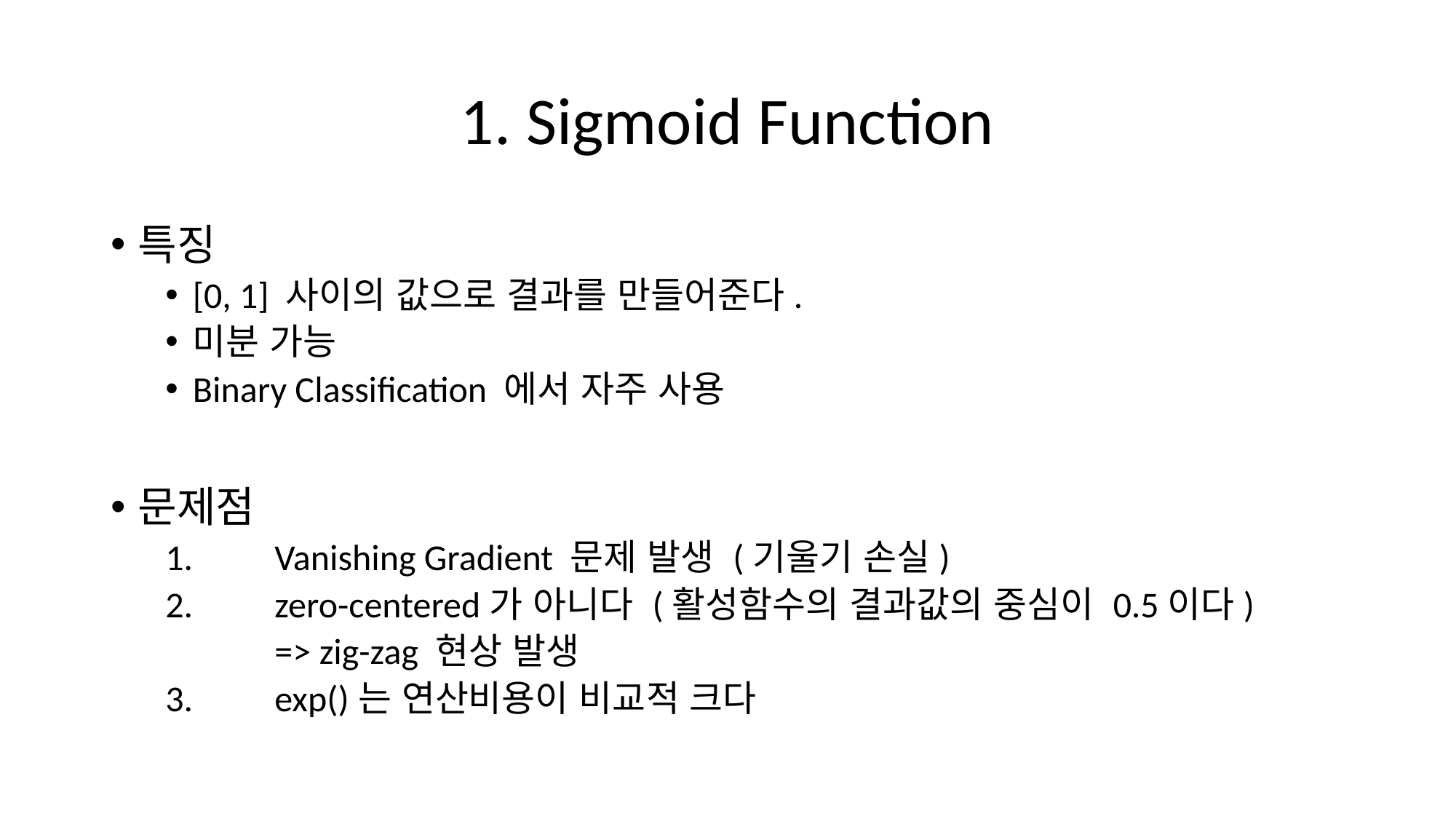

# 1. Sigmoid Function
특징
[0, 1] 사이의 값으로 결과를 만들어준다.
미분 가능
Binary Classification 에서 자주 사용

문제점
1.	Vanishing Gradient 문제 발생 (기울기 손실)
2.	zero-centered가 아니다 (활성함수의 결과값의 중심이 0.5이다)
	=> zig-zag 현상 발생
3.	exp()는 연산비용이 비교적 크다